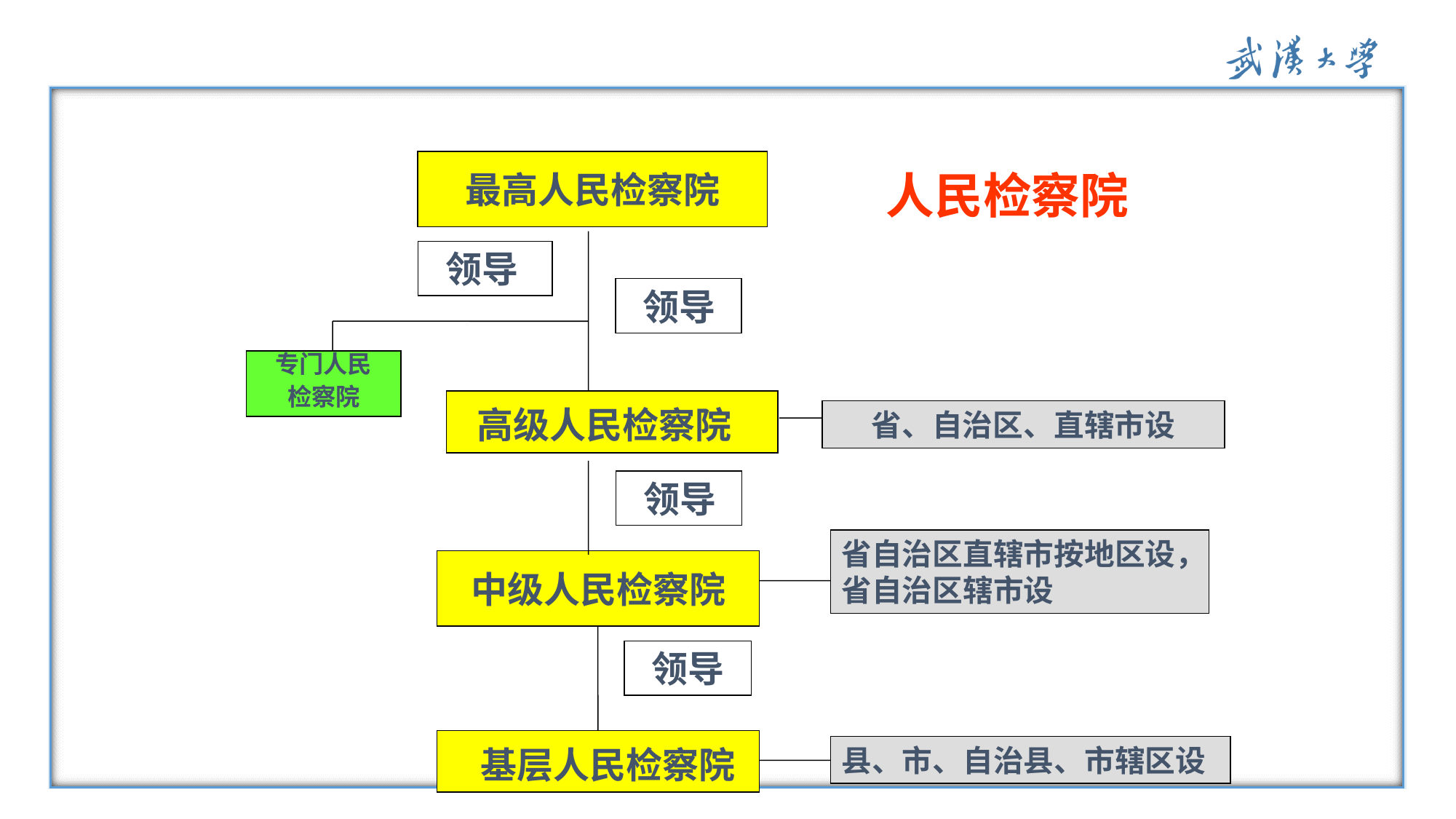

最高人民检察院

 领导
 领导

专门人民
检察院
 高级人民检察院
省、自治区、直辖市设

 领导
省自治区直辖市按地区设，省自治区辖市设
中级人民检察院

领导
 基层人民检察院
县、市、自治县、市辖区设

人民检察院